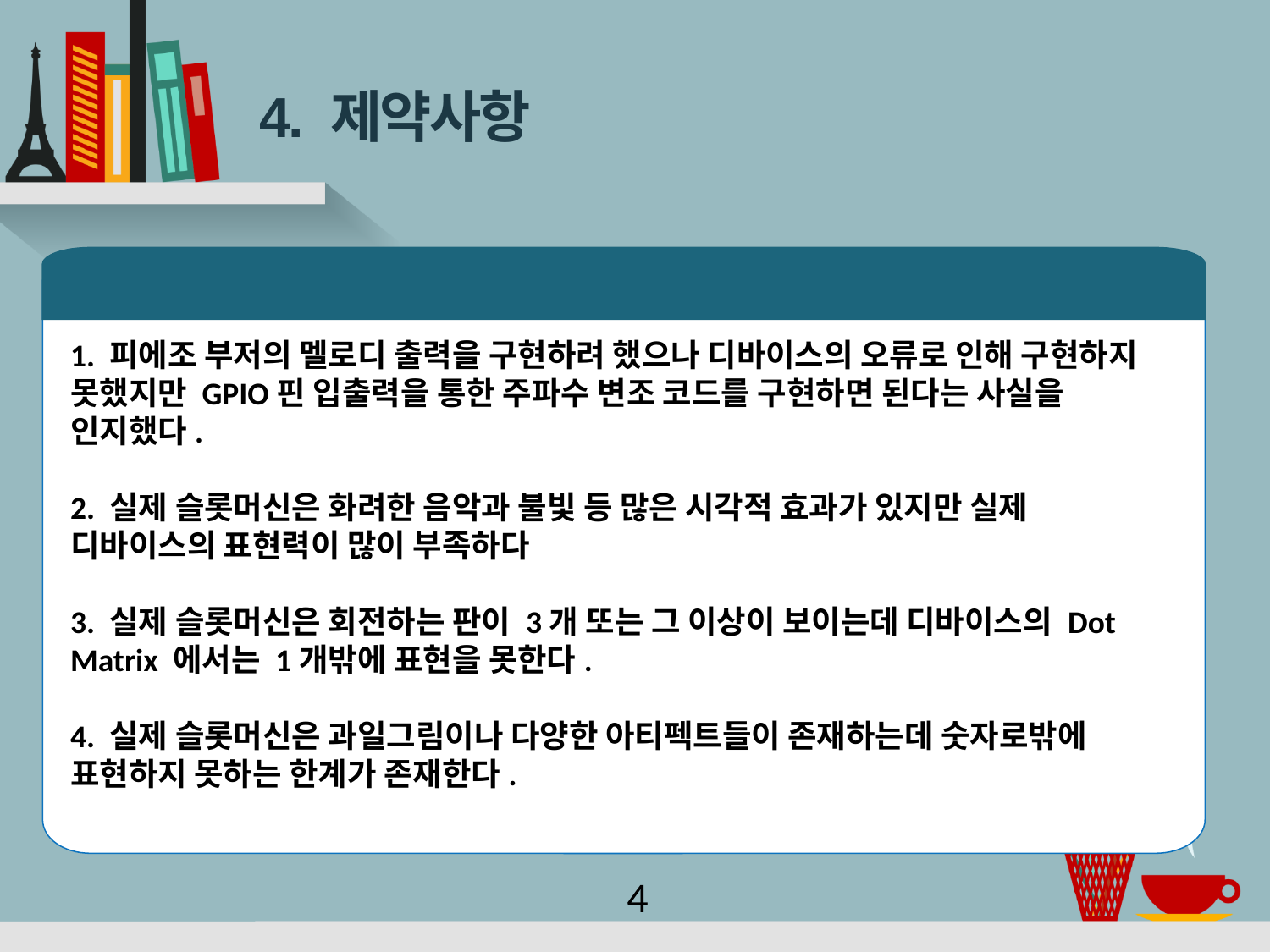

# 4. 제약사항
제약사항
1. 피에조 부저의 멜로디 출력을 구현하려 했으나 디바이스의 오류로 인해 구현하지 못했지만 GPIO핀 입출력을 통한 주파수 변조 코드를 구현하면 된다는 사실을 인지했다.

2. 실제 슬롯머신은 화려한 음악과 불빛 등 많은 시각적 효과가 있지만 실제 디바이스의 표현력이 많이 부족하다

3. 실제 슬롯머신은 회전하는 판이 3개 또는 그 이상이 보이는데 디바이스의 Dot Matrix 에서는 1개밖에 표현을 못한다.

4. 실제 슬롯머신은 과일그림이나 다양한 아티펙트들이 존재하는데 숫자로밖에 표현하지 못하는 한계가 존재한다.
4